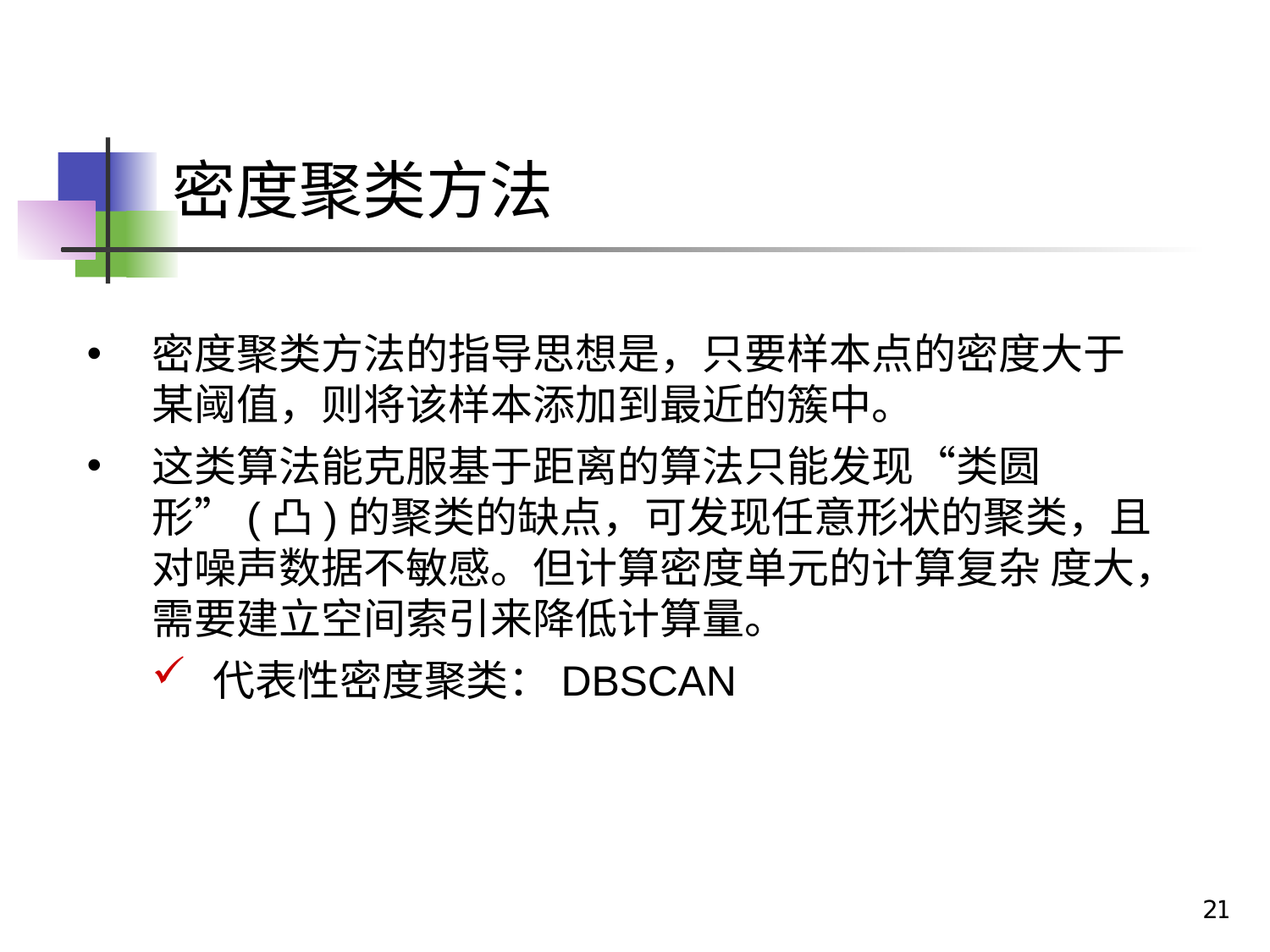

# 密度聚类方法

密度聚类方法的指导思想是，只要样本点的密度大于某阈值，则将该样本添加到最近的簇中。
这类算法能克服基于距离的算法只能发现“类圆形”(凸)的聚类的缺点，可发现任意形状的聚类，且对噪声数据不敏感。但计算密度单元的计算复杂 度大，需要建立空间索引来降低计算量。
代表性密度聚类：DBSCAN

21